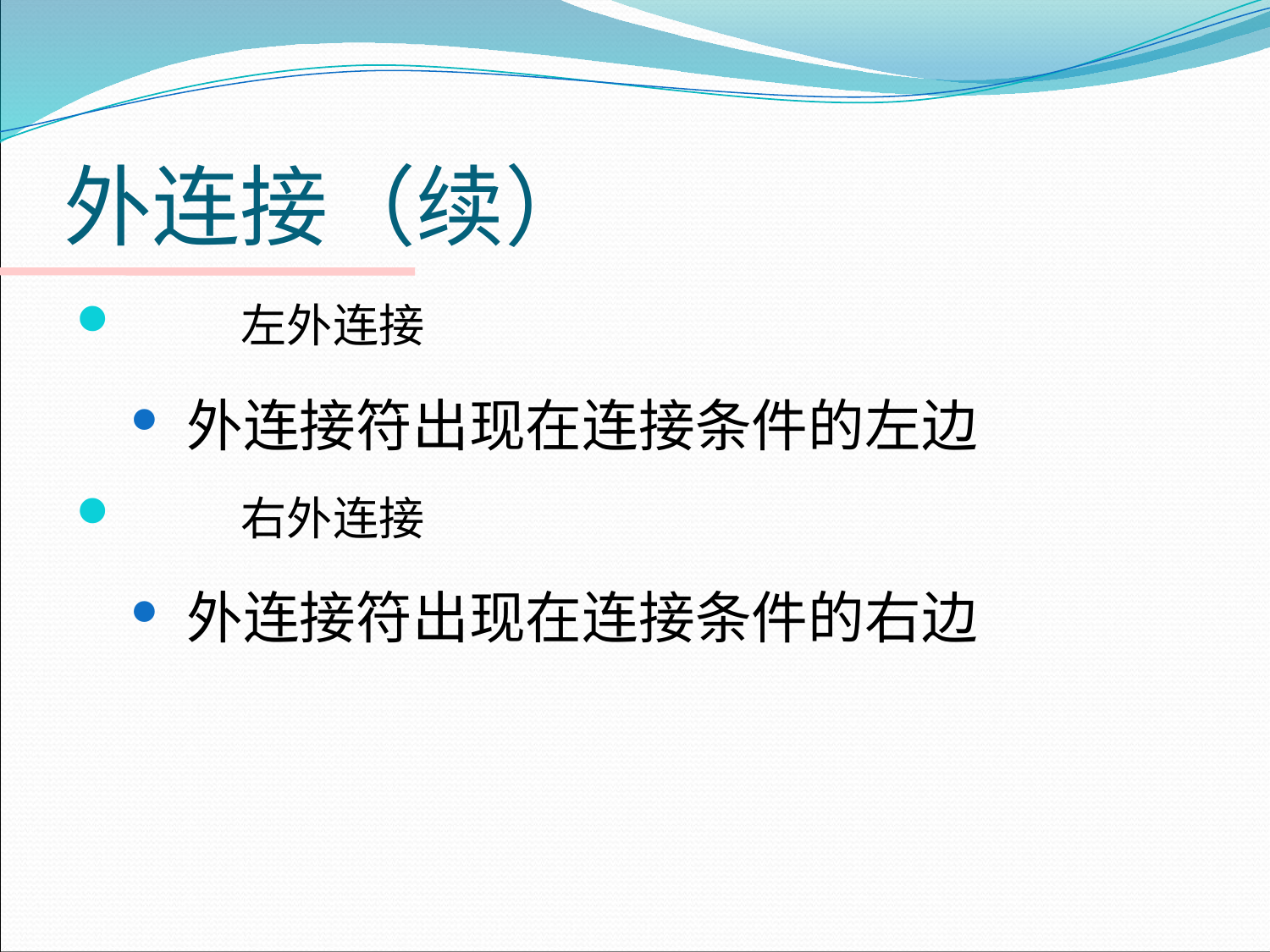

# 外连接（续）
 	左外连接
 外连接符出现在连接条件的左边
 	右外连接
 外连接符出现在连接条件的右边

307